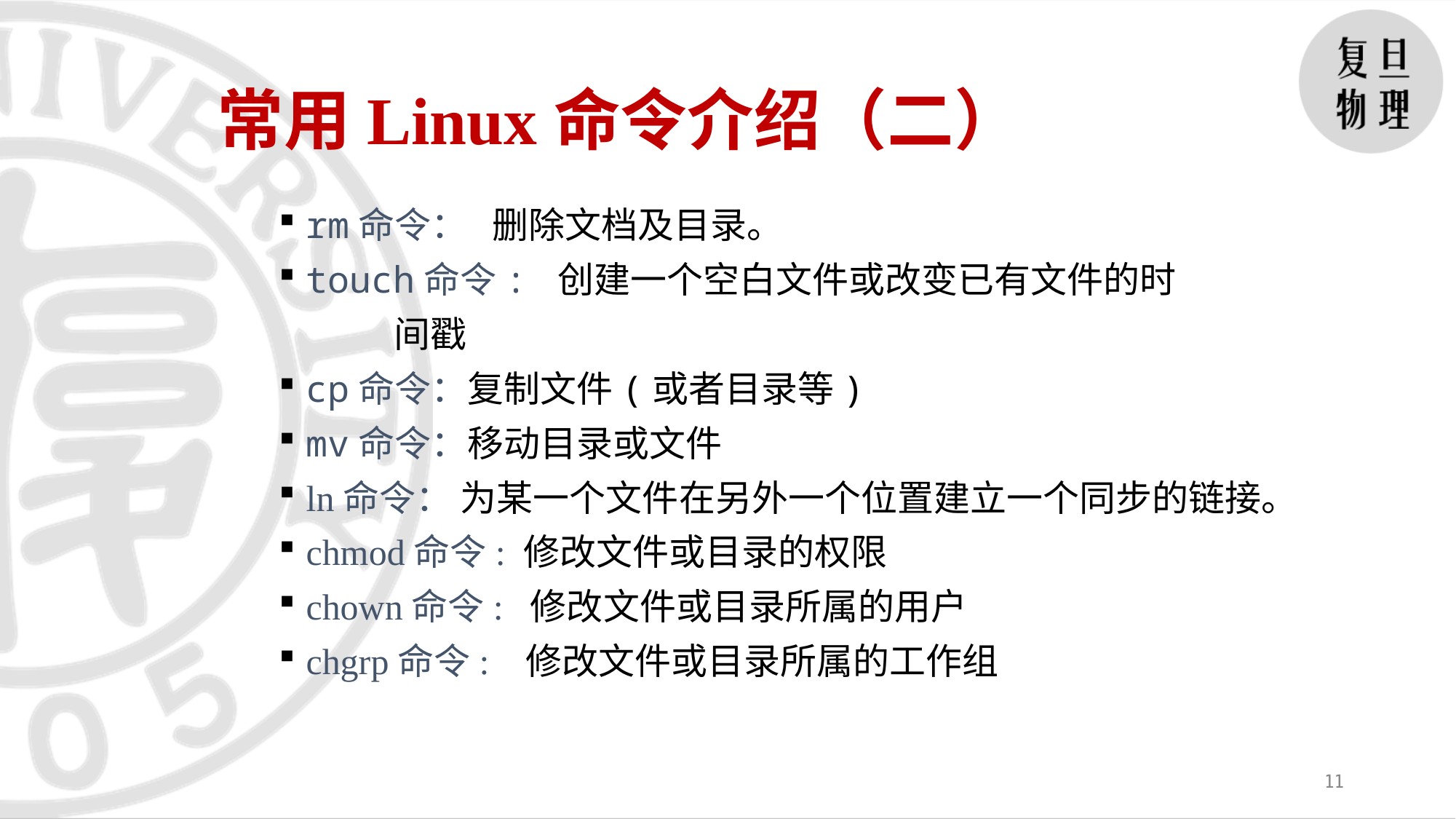

常用Linux命令介绍（二）
rm命令：   删除文档及目录。
touch命令: 创建一个空白文件或改变已有文件的时
             间戳
cp命令：复制文件(或者目录等)
mv命令：移动目录或文件
ln命令： 为某一个文件在另外一个位置建立一个同步的链接。
chmod命令: 修改文件或目录的权限
chown命令:  修改文件或目录所属的用户
chgrp命令:   修改文件或目录所属的工作组

11